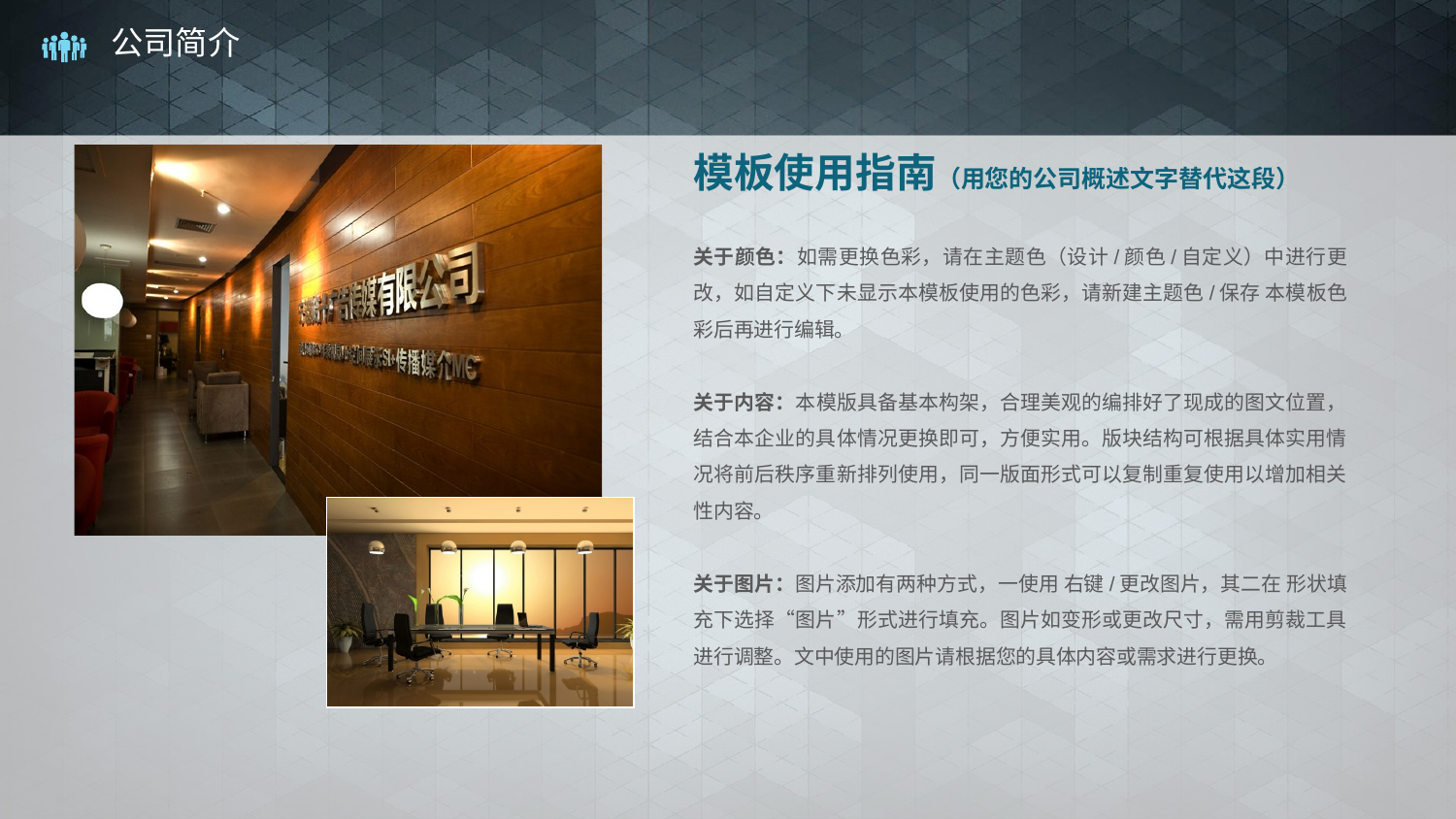

# 公司简介

模板使用指南（用您的公司概述文字替代这段）
关于颜色：如需更换色彩，请在主题色（设计/颜色/自定义）中进行更改，如自定义下未显示本模板使用的色彩，请新建主题色/保存 本模板色彩后再进行编辑。

关于内容：本模版具备基本构架，合理美观的编排好了现成的图文位置，结合本企业的具体情况更换即可，方便实用。版块结构可根据具体实用情况将前后秩序重新排列使用，同一版面形式可以复制重复使用以增加相关性内容。

关于图片：图片添加有两种方式，一使用 右键/更改图片，其二在 形状填充下选择“图片”形式进行填充。图片如变形或更改尺寸，需用剪裁工具进行调整。文中使用的图片请根据您的具体内容或需求进行更换。